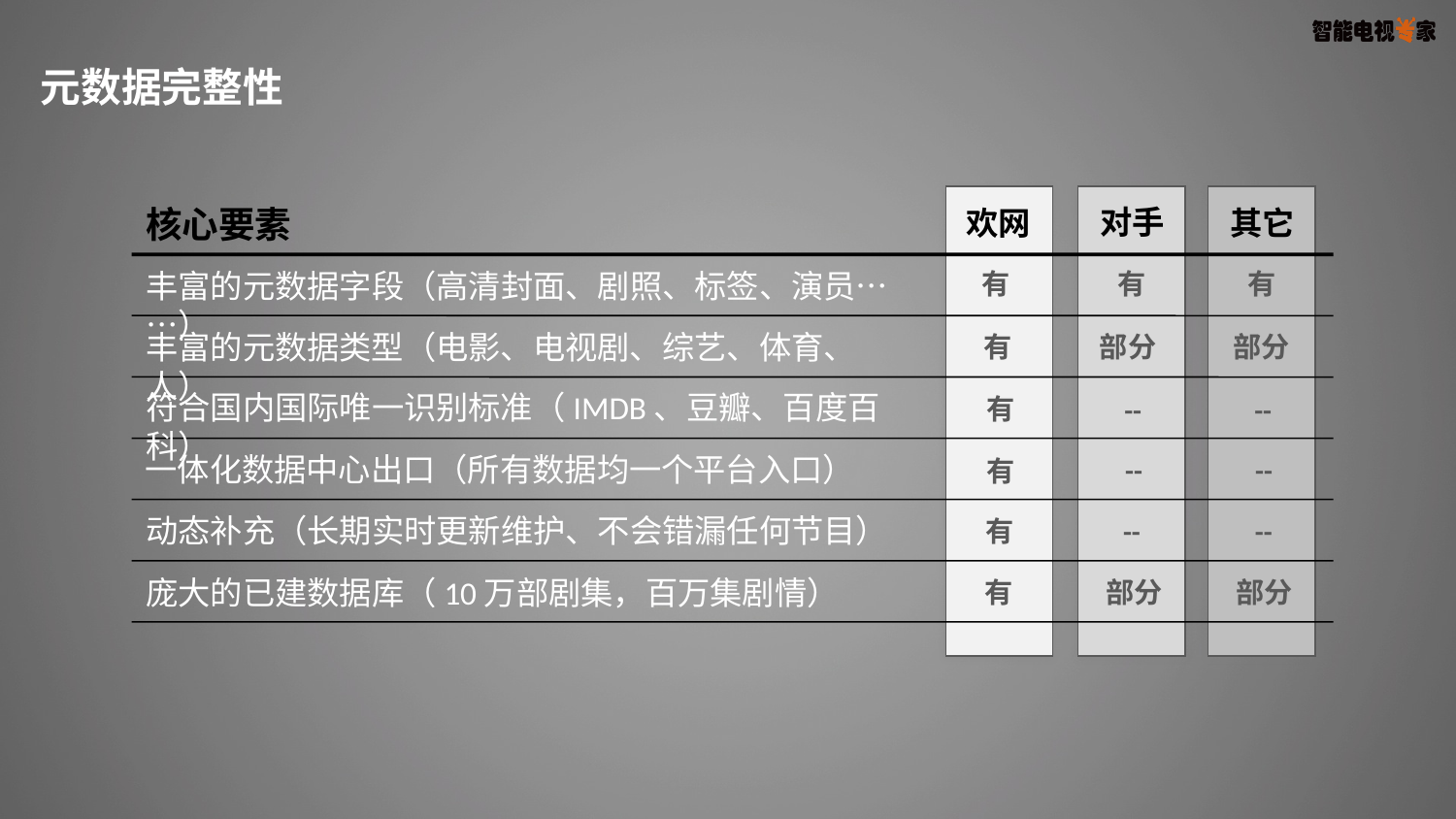

元数据完整性

核心要素
对手
欢网
其它

丰富的元数据字段（高清封面、剧照、标签、演员……）
有
有
有

丰富的元数据类型（电影、电视剧、综艺、体育、人）
有
部分
部分

符合国内国际唯一识别标准（IMDB、豆瓣、百度百科）
有
--
--

一体化数据中心出口（所有数据均一个平台入口）
--
--
有

动态补充（长期实时更新维护、不会错漏任何节目）
有
--
--

庞大的已建数据库（10万部剧集，百万集剧情）
有
部分
部分